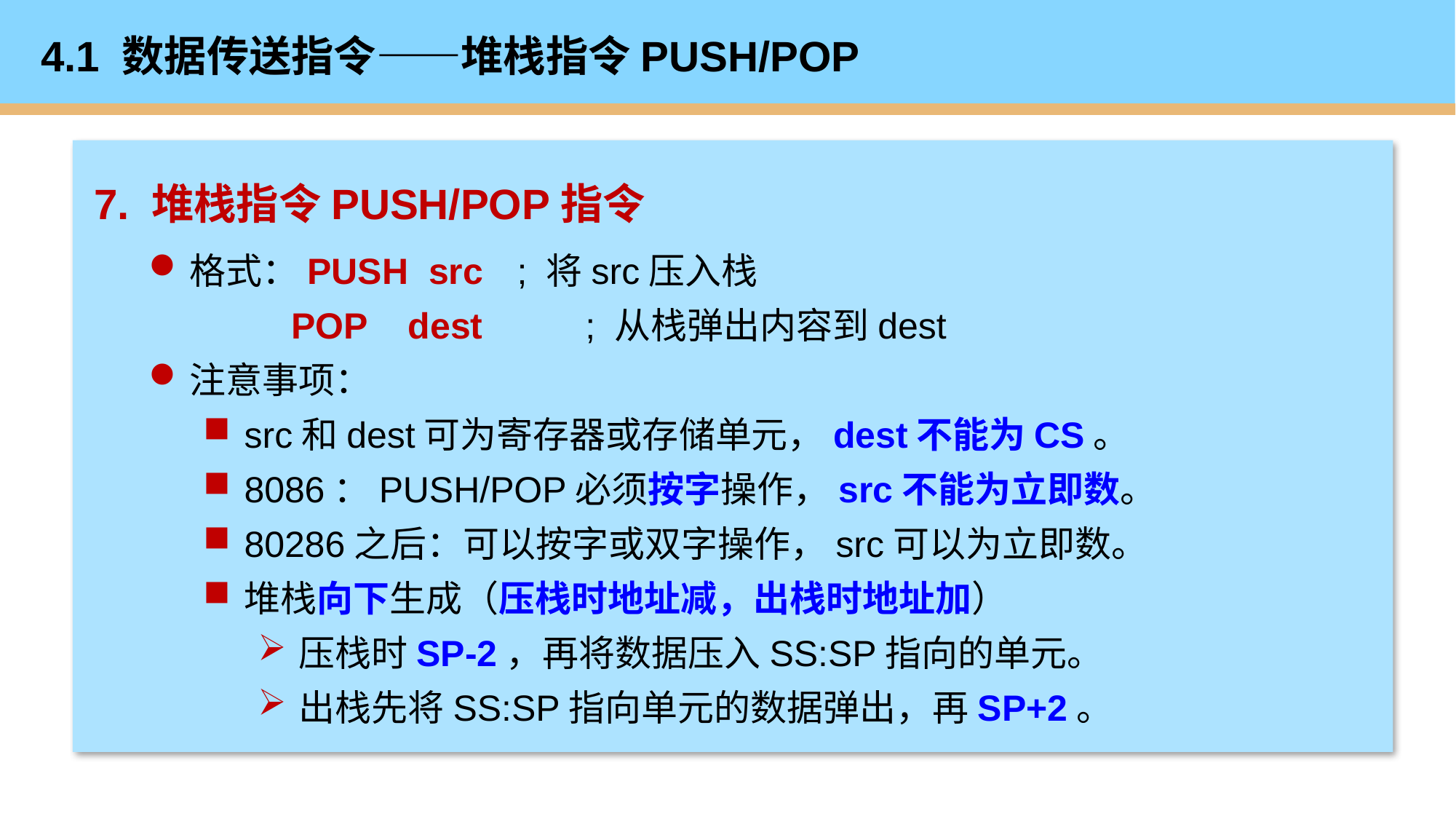

# 4.1 数据传送指令——堆栈指令PUSH/POP
7. 堆栈指令PUSH/POP指令
格式：PUSH  src	; 将src压入栈
              POP    dest	; 从栈弹出内容到dest
注意事项：
src和dest可为寄存器或存储单元，dest不能为CS。
8086：PUSH/POP必须按字操作，src不能为立即数。
80286之后：可以按字或双字操作，src可以为立即数。
堆栈向下生成（压栈时地址减，出栈时地址加）
压栈时SP-2，再将数据压入SS:SP指向的单元。
出栈先将SS:SP指向单元的数据弹出，再SP+2。
74